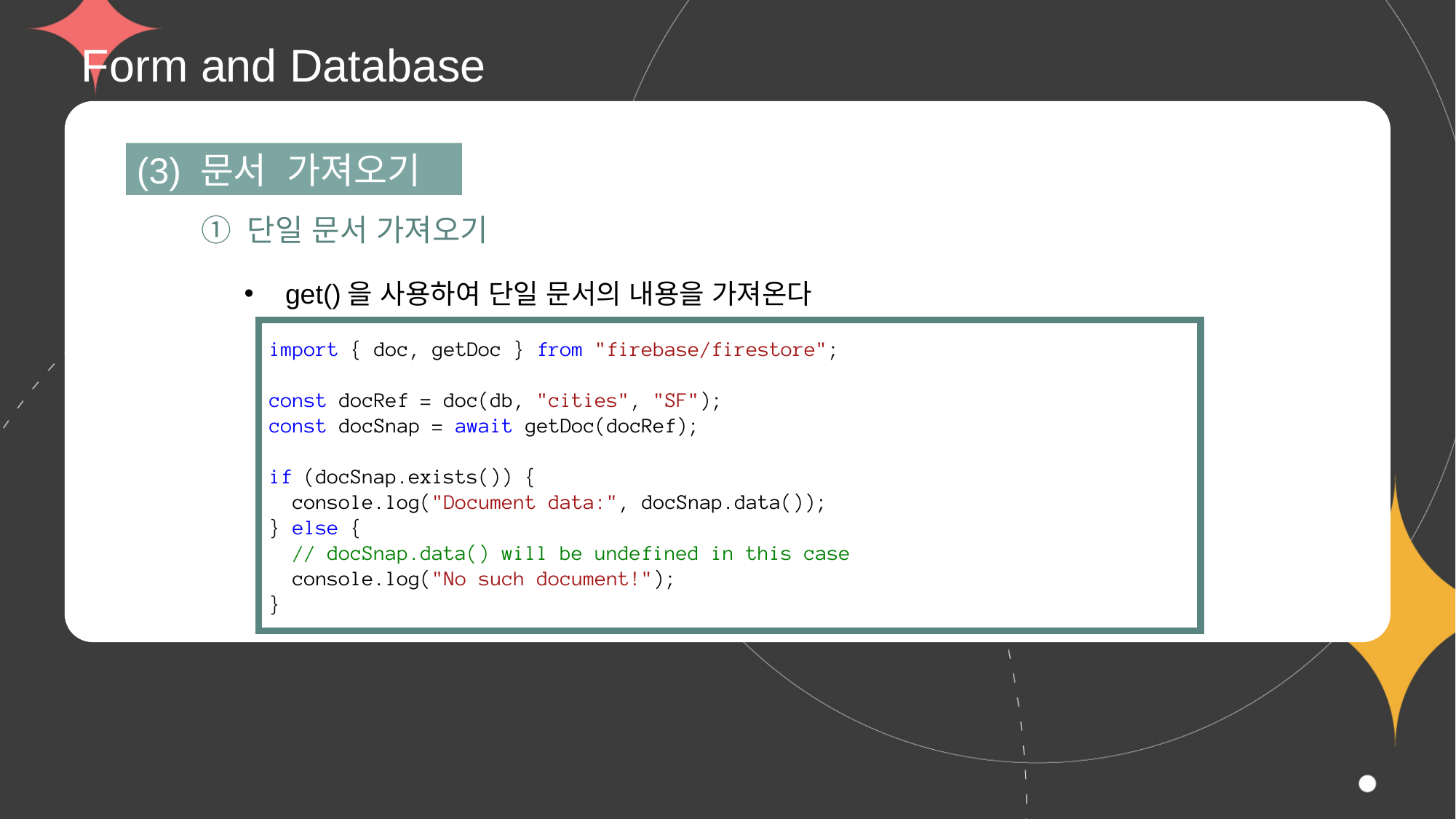

# Form and Database
(3) 문서  가져오기
① 단일 문서 가져오기
get()을 사용하여 단일 문서의 내용을 가져온다
import { doc, getDoc } from "firebase/firestore";
const docRef = doc(db, "cities", "SF");
const docSnap = await getDoc(docRef);
if (docSnap.exists()) {
  console.log("Document data:", docSnap.data());
} else {
  // docSnap.data() will be undefined in this case
  console.log("No such document!");
}